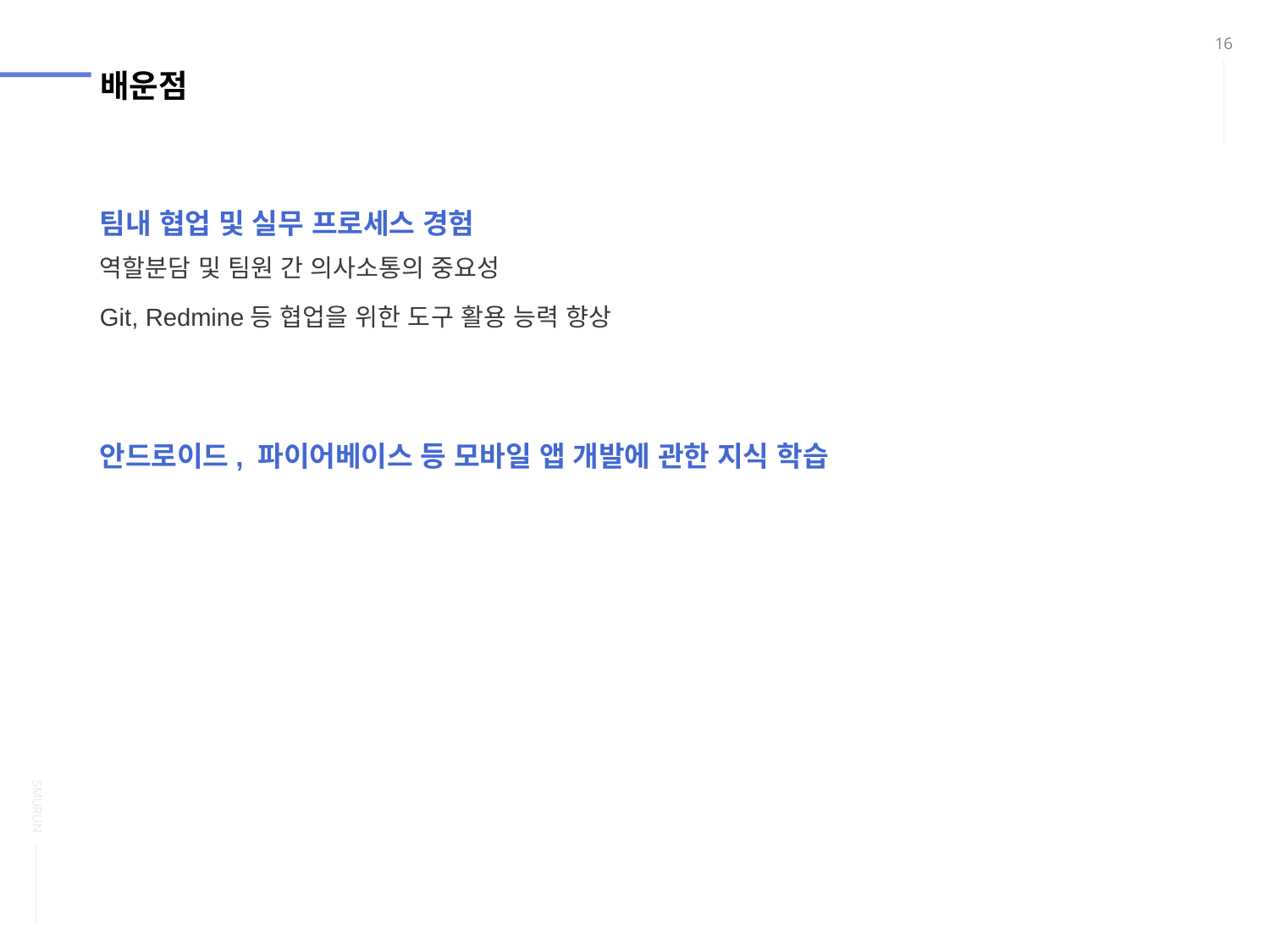

16
# 배운점

팀내 협업 및 실무 프로세스 경험
역할분담 및 팀원 간 의사소통의 중요성
Git, Redmine등 협업을 위한 도구 활용 능력 향상

안드로이드, 파이어베이스 등 모바일 앱 개발에 관한 지식 학습